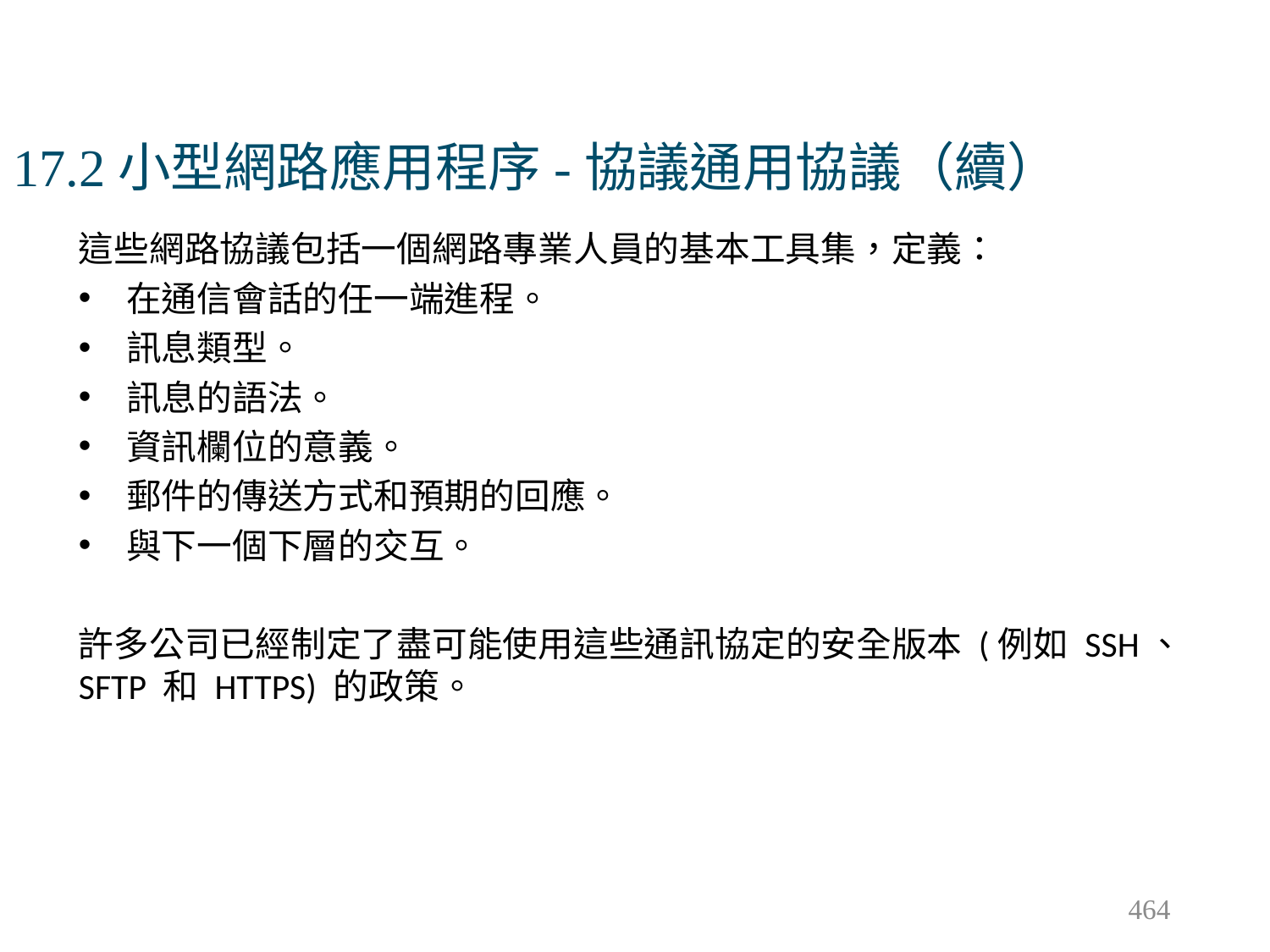

# 17.2小型網路應用程序-協議通用協議（續）
這些網路協議包括一個網路專業人員的基本工具集，定義：
在通信會話的任一端進程。
訊息類型。
訊息的語法。
資訊欄位的意義。
郵件的傳送方式和預期的回應。
與下一個下層的交互。

許多公司已經制定了盡可能使用這些通訊協定的安全版本 (例如 SSH、SFTP 和 HTTPS) 的政策。
464